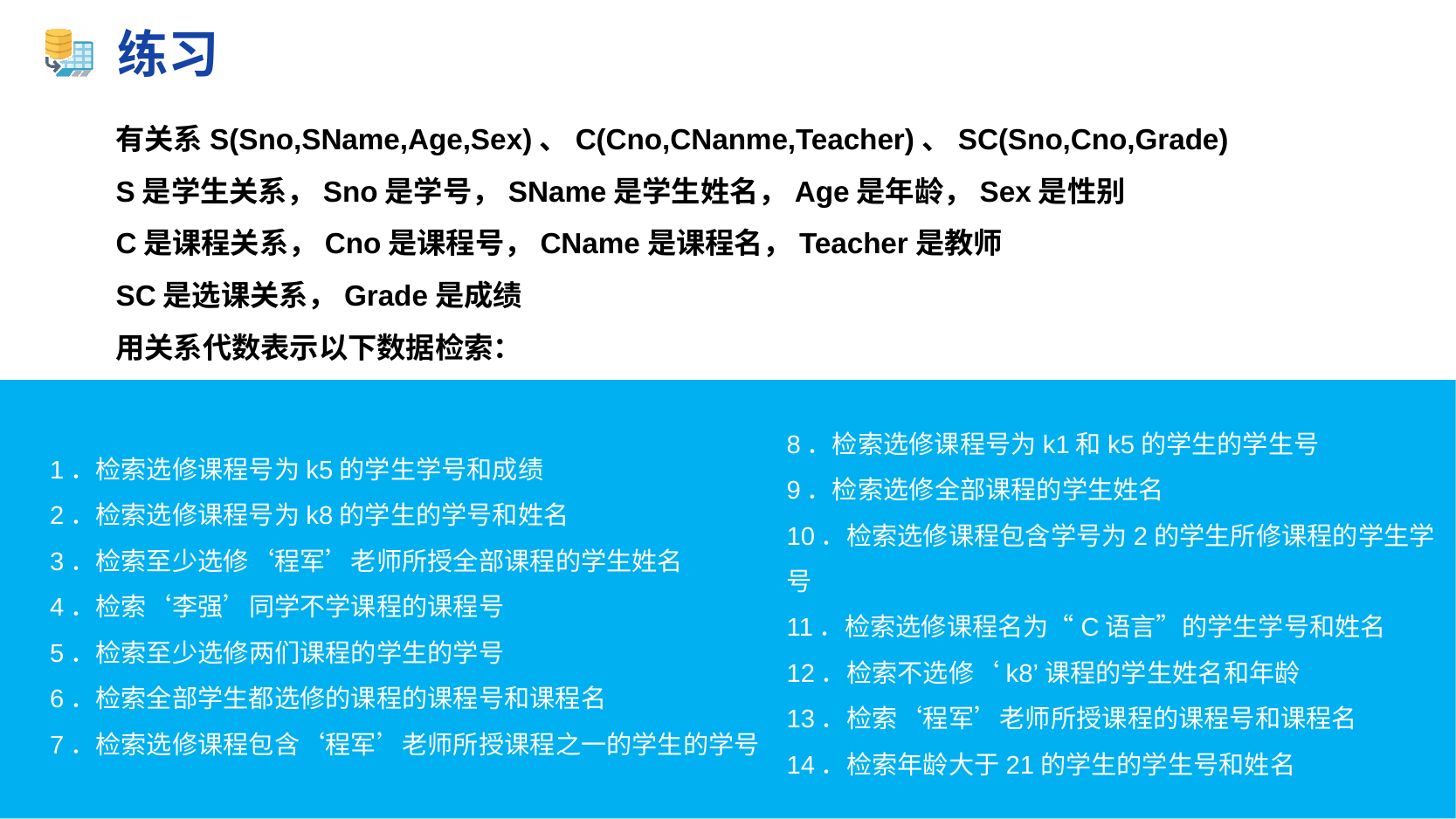

# 练习
有关系S(Sno,SName,Age,Sex)、C(Cno,CNanme,Teacher)、SC(Sno,Cno,Grade)
S是学生关系，Sno是学号，SName是学生姓名，Age是年龄，Sex是性别
C是课程关系，Cno是课程号，CName是课程名，Teacher是教师
SC是选课关系，Grade是成绩
用关系代数表示以下数据检索：

8．检索选修课程号为k1和k5的学生的学生号
9．检索选修全部课程的学生姓名
10．检索选修课程包含学号为2的学生所修课程的学生学号
11．检索选修课程名为“C语言”的学生学号和姓名
12．检索不选修‘k8’课程的学生姓名和年龄
13．检索‘程军’老师所授课程的课程号和课程名
14．检索年龄大于21的学生的学生号和姓名
1．检索选修课程号为k5的学生学号和成绩
2．检索选修课程号为k8的学生的学号和姓名
3．检索至少选修‘程军’老师所授全部课程的学生姓名
4．检索‘李强’同学不学课程的课程号
5．检索至少选修两们课程的学生的学号
6．检索全部学生都选修的课程的课程号和课程名
7．检索选修课程包含‘程军’老师所授课程之一的学生的学号